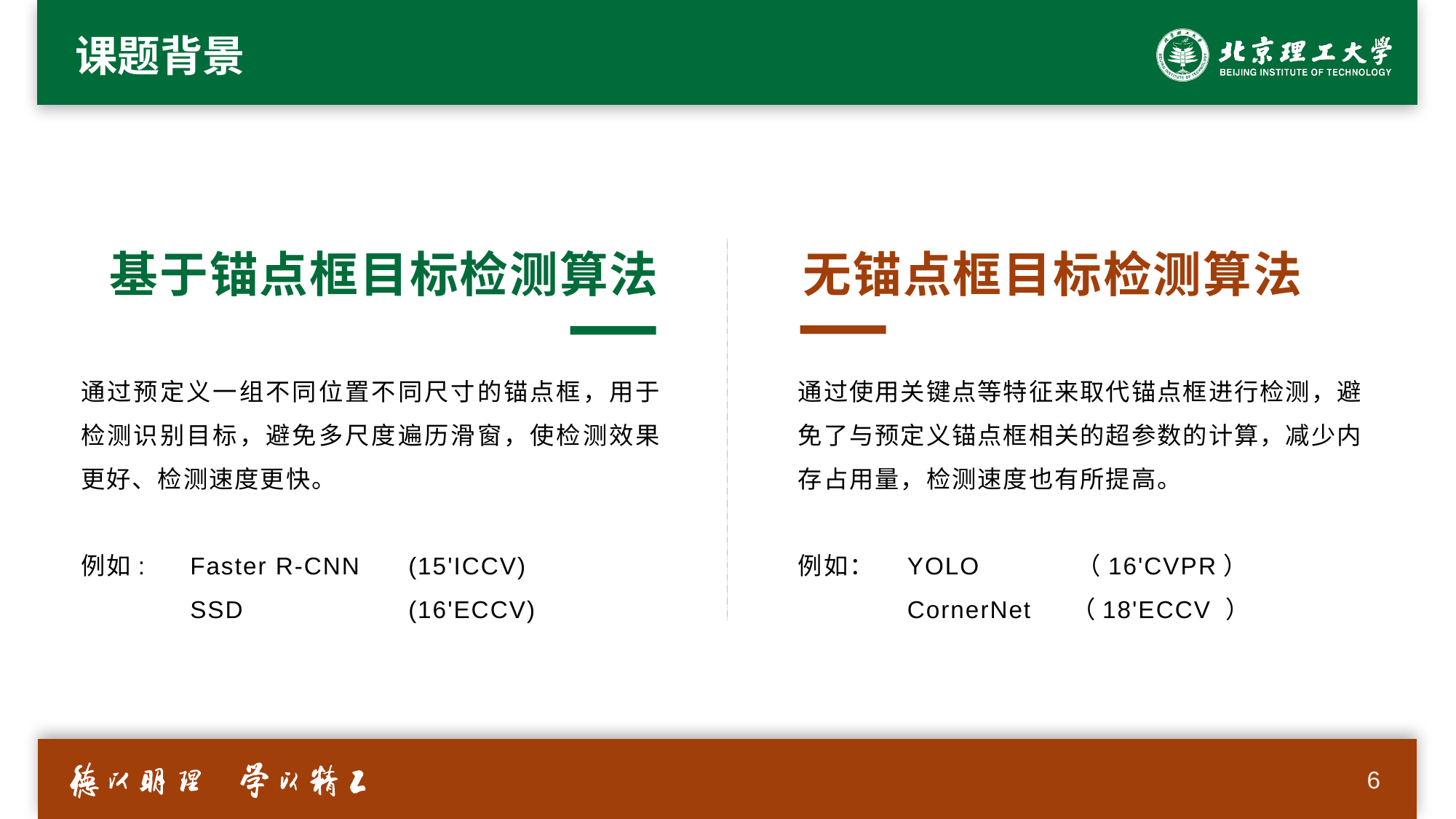

# 课题背景
基于锚点框目标检测算法
无锚点框目标检测算法

通过预定义一组不同位置不同尺寸的锚点框，用于检测识别目标，避免多尺度遍历滑窗，使检测效果更好、检测速度更快。

例如:	Faster R-CNN	(15'ICCV)
	SSD		(16'ECCV)
通过使用关键点等特征来取代锚点框进行检测，避免了与预定义锚点框相关的超参数的计算，减少内存占用量，检测速度也有所提高。

例如：	YOLO           （16'CVPR）
	CornerNet    （18'ECCV ）